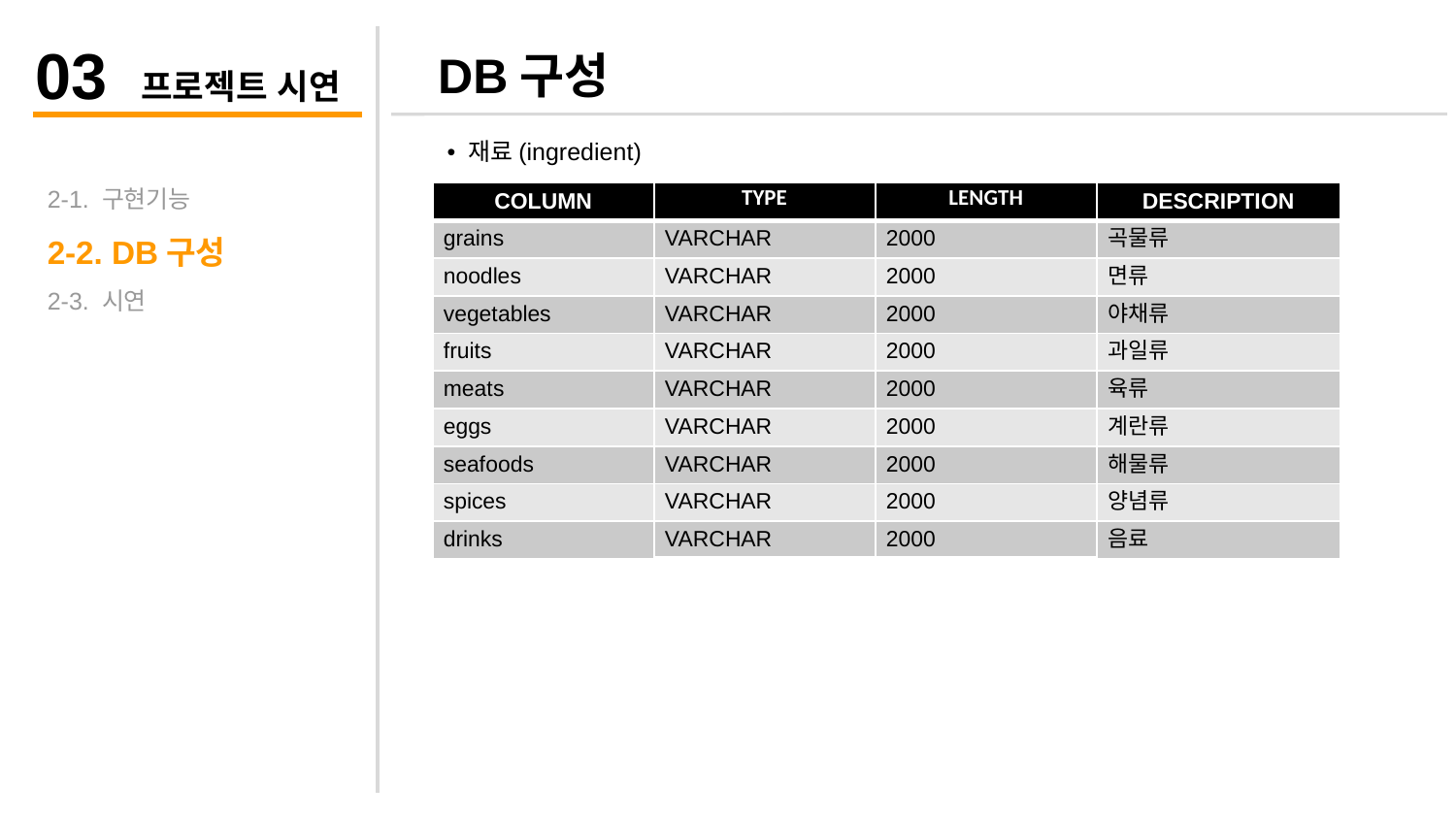

03 프로젝트 시연
DB구성
• 재료(ingredient)
2-1. 구현기능
2-2. DB구성
2-3. 시연
| COLUMN | TYPE | LENGTH | DESCRIPTION |
| --- | --- | --- | --- |
| grains | VARCHAR | 2000 | 곡물류 |
| noodles | VARCHAR | 2000 | 면류 |
| vegetables | VARCHAR | 2000 | 야채류 |
| fruits | VARCHAR | 2000 | 과일류 |
| meats | VARCHAR | 2000 | 육류 |
| eggs | VARCHAR | 2000 | 계란류 |
| seafoods | VARCHAR | 2000 | 해물류 |
| spices | VARCHAR | 2000 | 양념류 |
| drinks | VARCHAR | 2000 | 음료 |